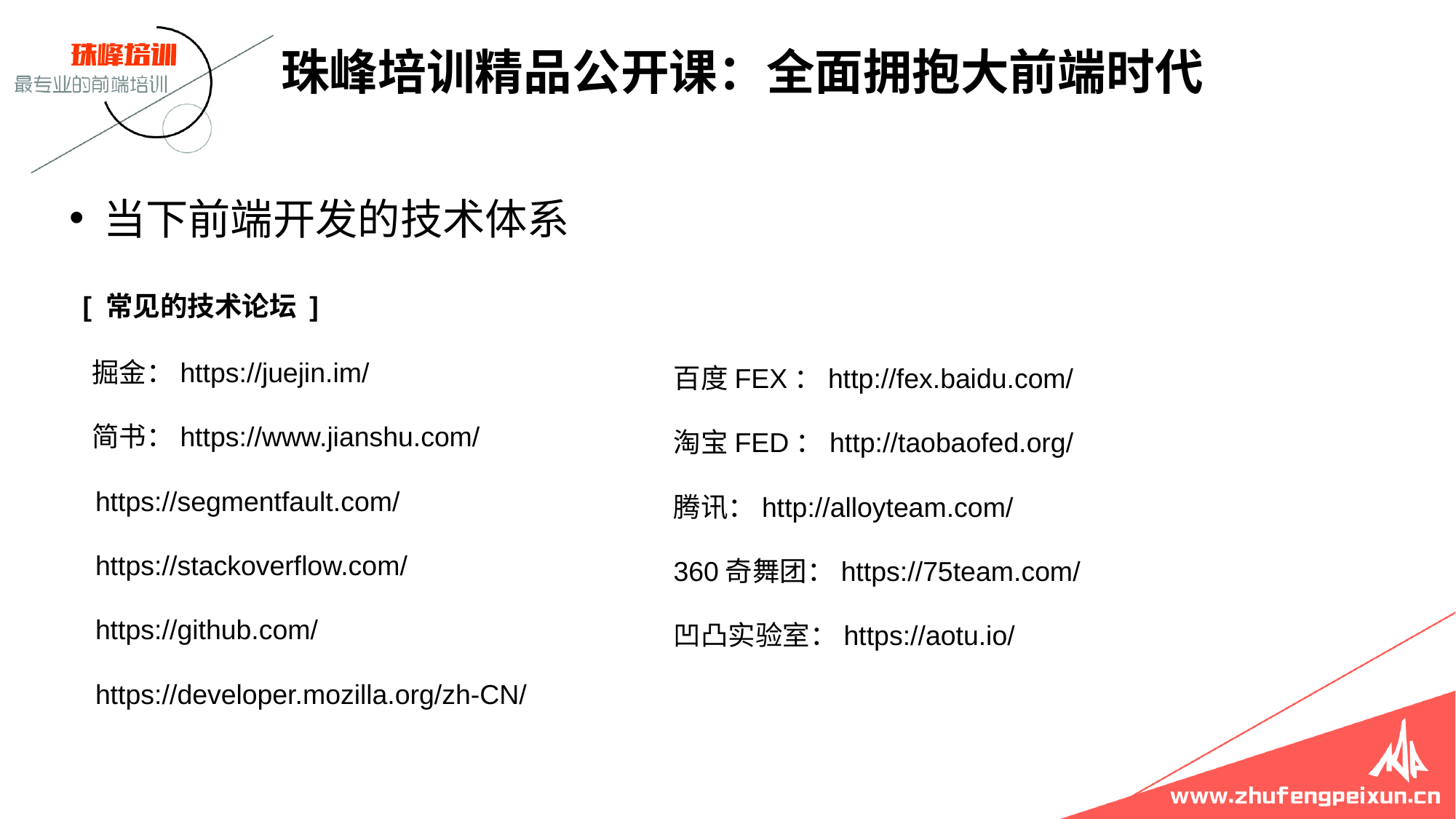

珠峰培训精品公开课：全面拥抱大前端时代
 当下前端开发的技术体系
    [ 常见的技术论坛 ]
       掘金：https://juejin.im/
       简书：https://www.jianshu.com/
       https://segmentfault.com/
       https://stackoverflow.com/
       https://github.com/
       https://developer.mozilla.org/zh-CN/

百度FEX：http://fex.baidu.com/
淘宝FED：http://taobaofed.org/
腾讯：http://alloyteam.com/
360奇舞团：https://75team.com/
凹凸实验室：https://aotu.io/